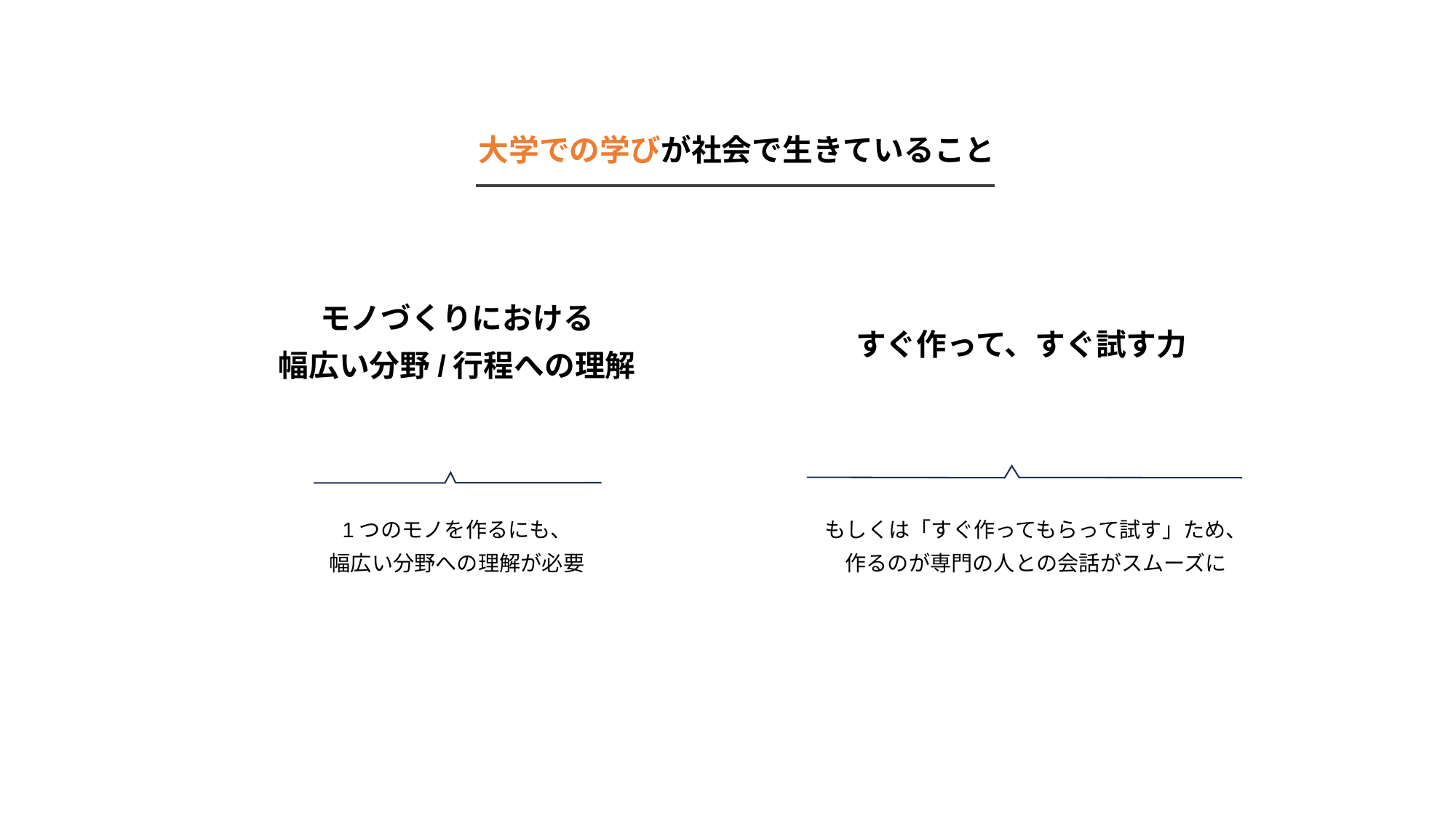

大学での学びが社会で生きていること
モノづくりにおける
幅広い分野/行程への理解
すぐ作って、すぐ試す力

1つのモノを作るにも、
幅広い分野への理解が必要
もしくは「すぐ作ってもらって試す」ため、作るのが専門の人との会話がスムーズに